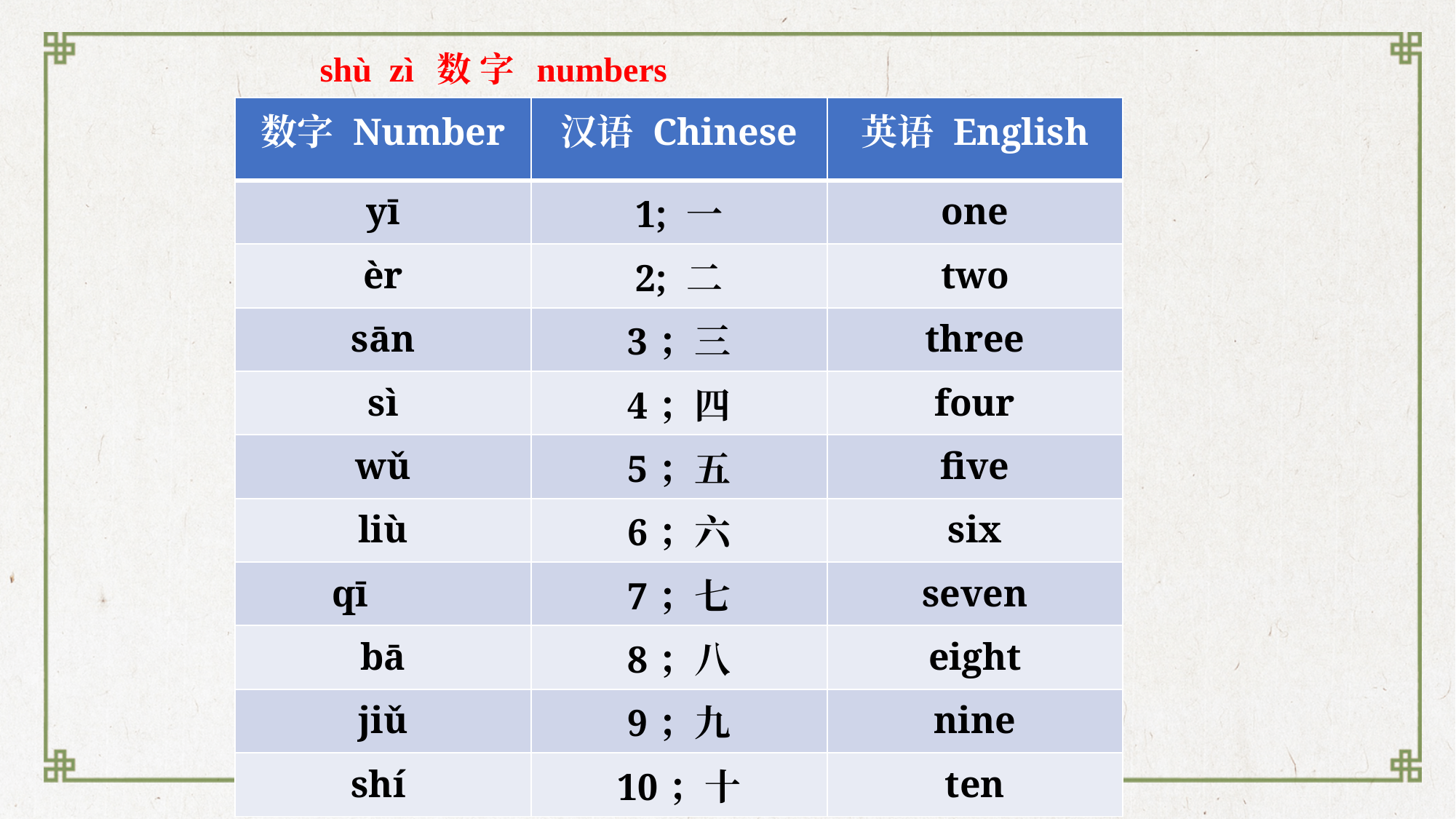

# shù  zì  数 字  numbers
| 数字 Number | 汉语 Chinese | 英语 English |
| --- | --- | --- |
| yī | 1; 一 | one |
| èr | 2; 二 | two |
| sān | 3；三 | three |
| sì | 4；四 | four |
| wǔ | 5；五 | five |
| liù | 6；六 | six |
| qī | 7；七 | seven |
| bā | 8；八 | eight |
| jiǔ | 9；九 | nine |
| shí | 10；十 | ten |